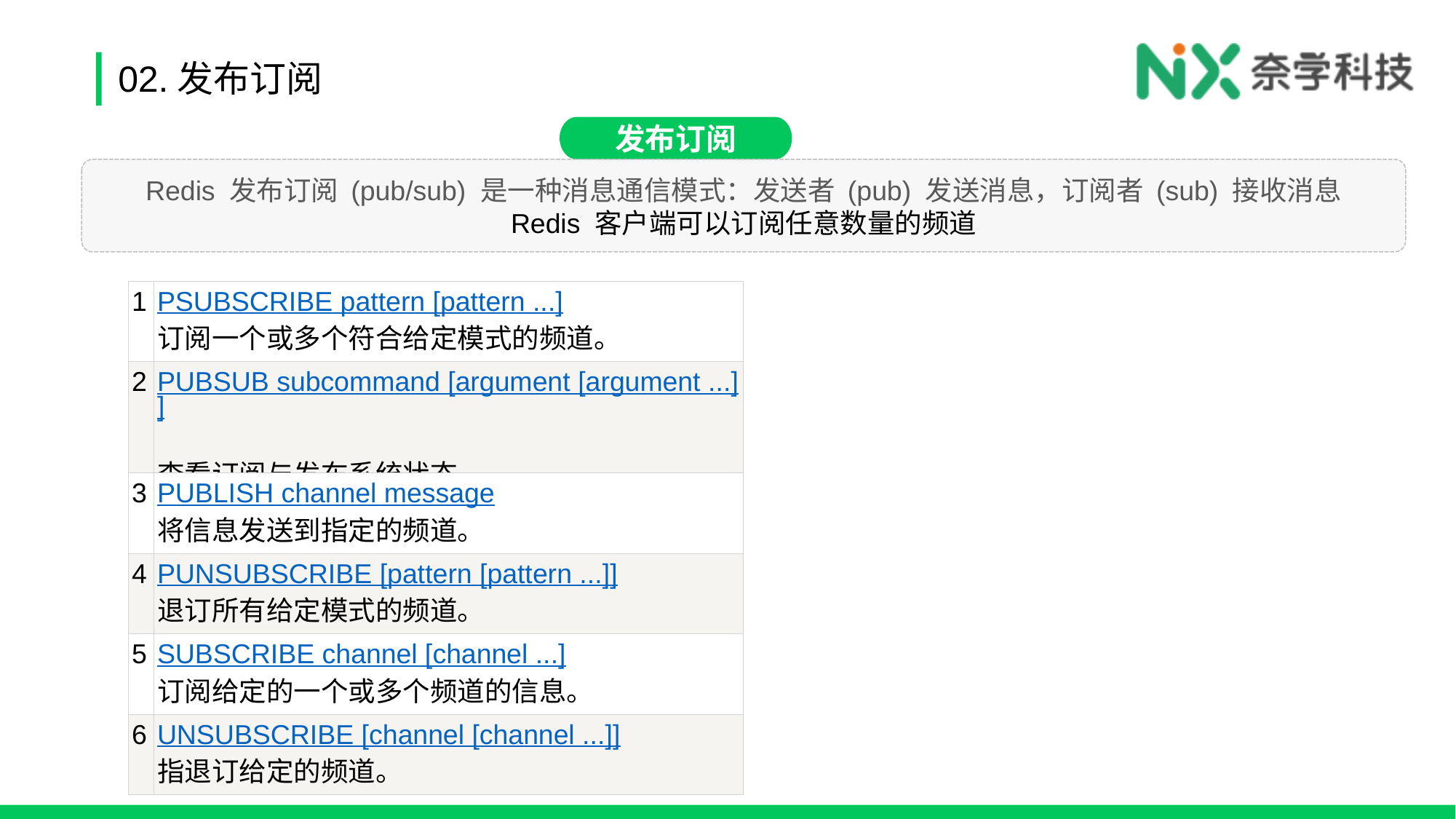

# 02.发布订阅
发布订阅
Redis 发布订阅 (pub/sub) 是一种消息通信模式：发送者 (pub) 发送消息，订阅者 (sub) 接收消息
Redis 客户端可以订阅任意数量的频道
| 1 | PSUBSCRIBE pattern [pattern ...] 订阅一个或多个符合给定模式的频道。 |
| --- | --- |
| 2 | PUBSUB subcommand [argument [argument ...]] 查看订阅与发布系统状态。 |
| 3 | PUBLISH channel message 将信息发送到指定的频道。 |
| 4 | PUNSUBSCRIBE [pattern [pattern ...]] 退订所有给定模式的频道。 |
| 5 | SUBSCRIBE channel [channel ...] 订阅给定的一个或多个频道的信息。 |
| 6 | UNSUBSCRIBE [channel [channel ...]] 指退订给定的频道。 |